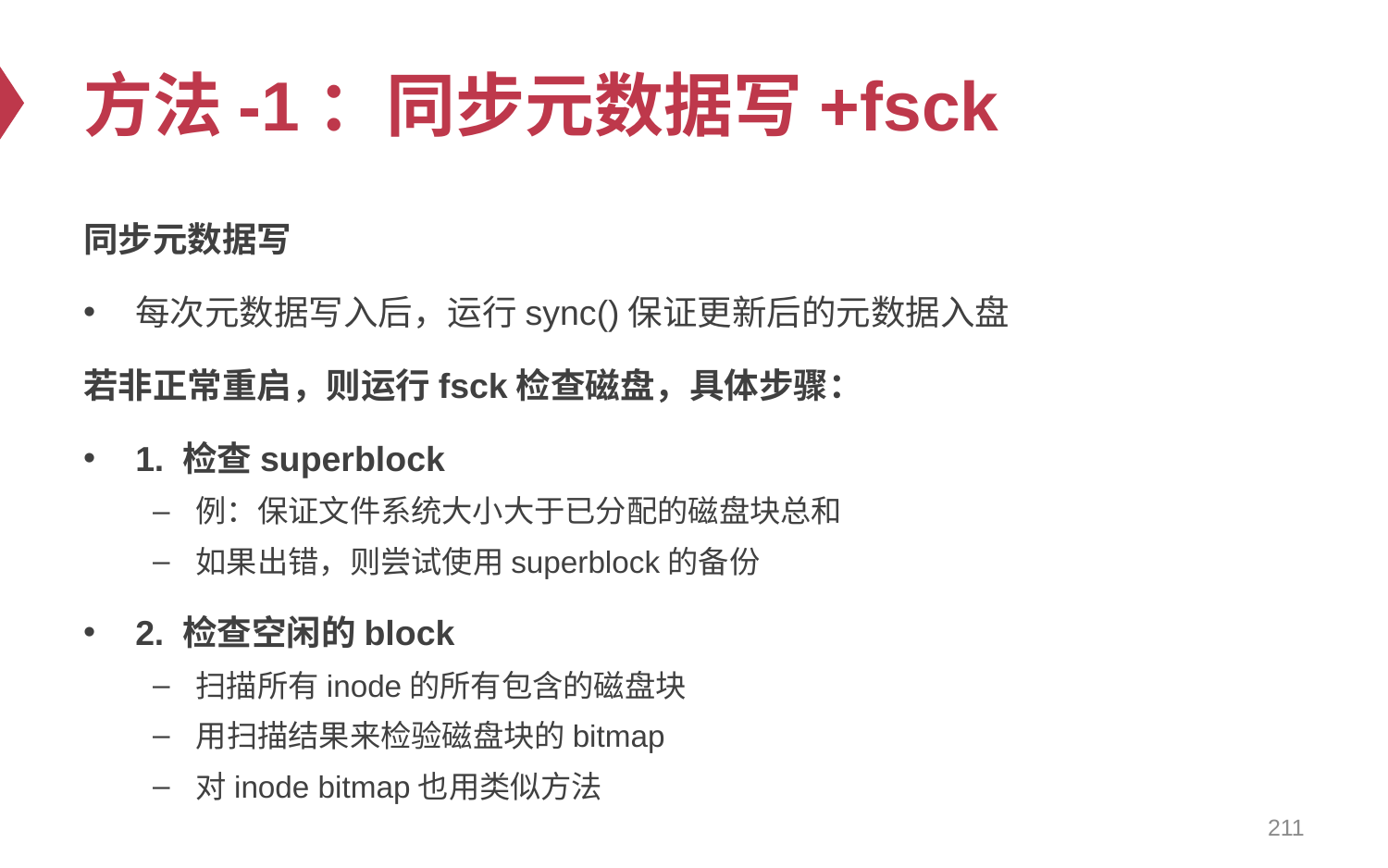

# 方法-1：同步元数据写+fsck
同步元数据写
每次元数据写入后，运行sync()保证更新后的元数据入盘
若非正常重启，则运行fsck检查磁盘，具体步骤：
1. 检查superblock
例：保证文件系统大小大于已分配的磁盘块总和
如果出错，则尝试使用superblock的备份
2. 检查空闲的block
扫描所有inode的所有包含的磁盘块
用扫描结果来检验磁盘块的bitmap
对inode bitmap也用类似方法
211